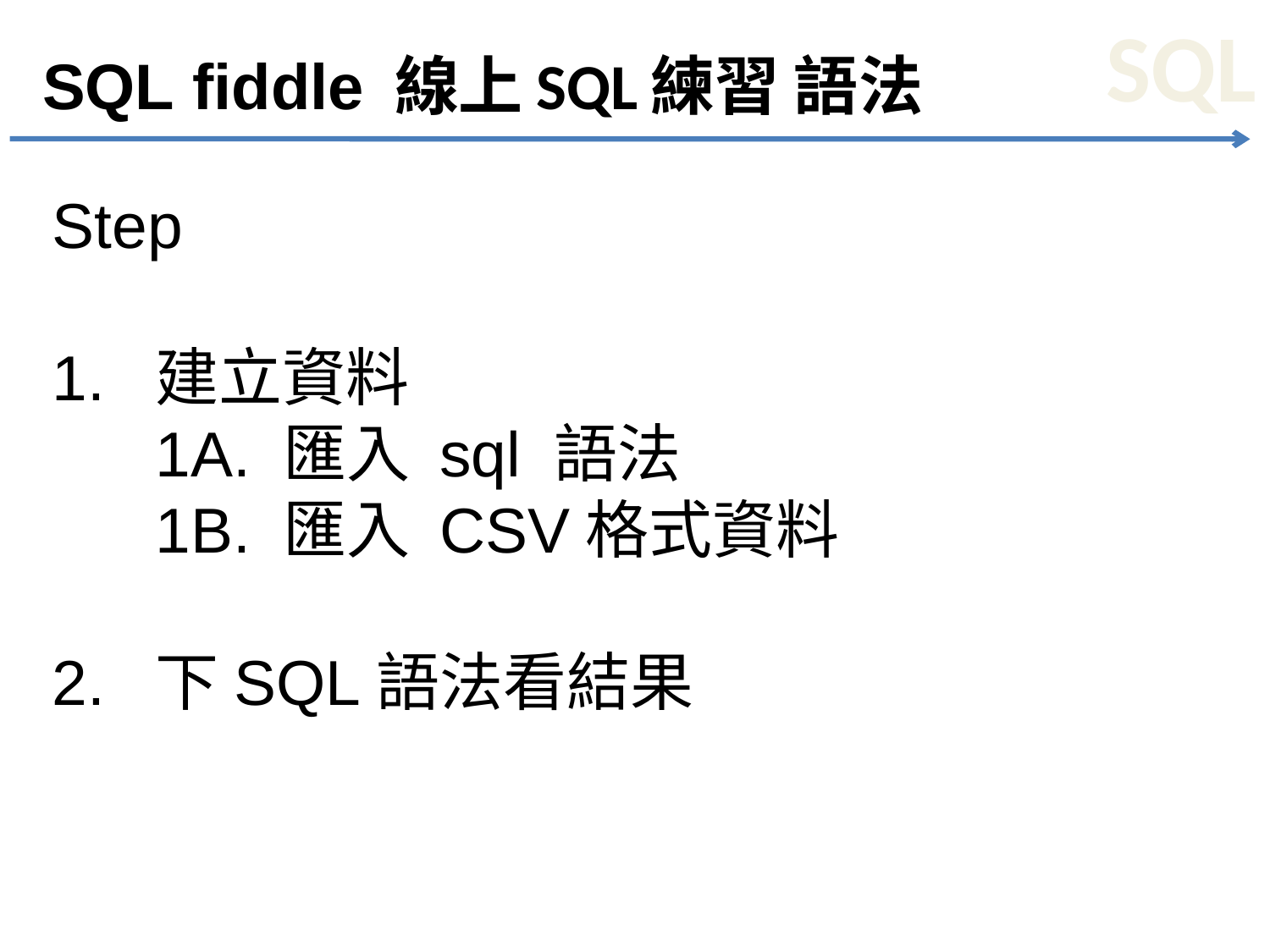

# SQL fiddle 線上SQL練習 語法
Step

建立資料
	1A. 匯入 sql 語法
	1B. 匯入 CSV格式資料

2.	下SQL語法看結果